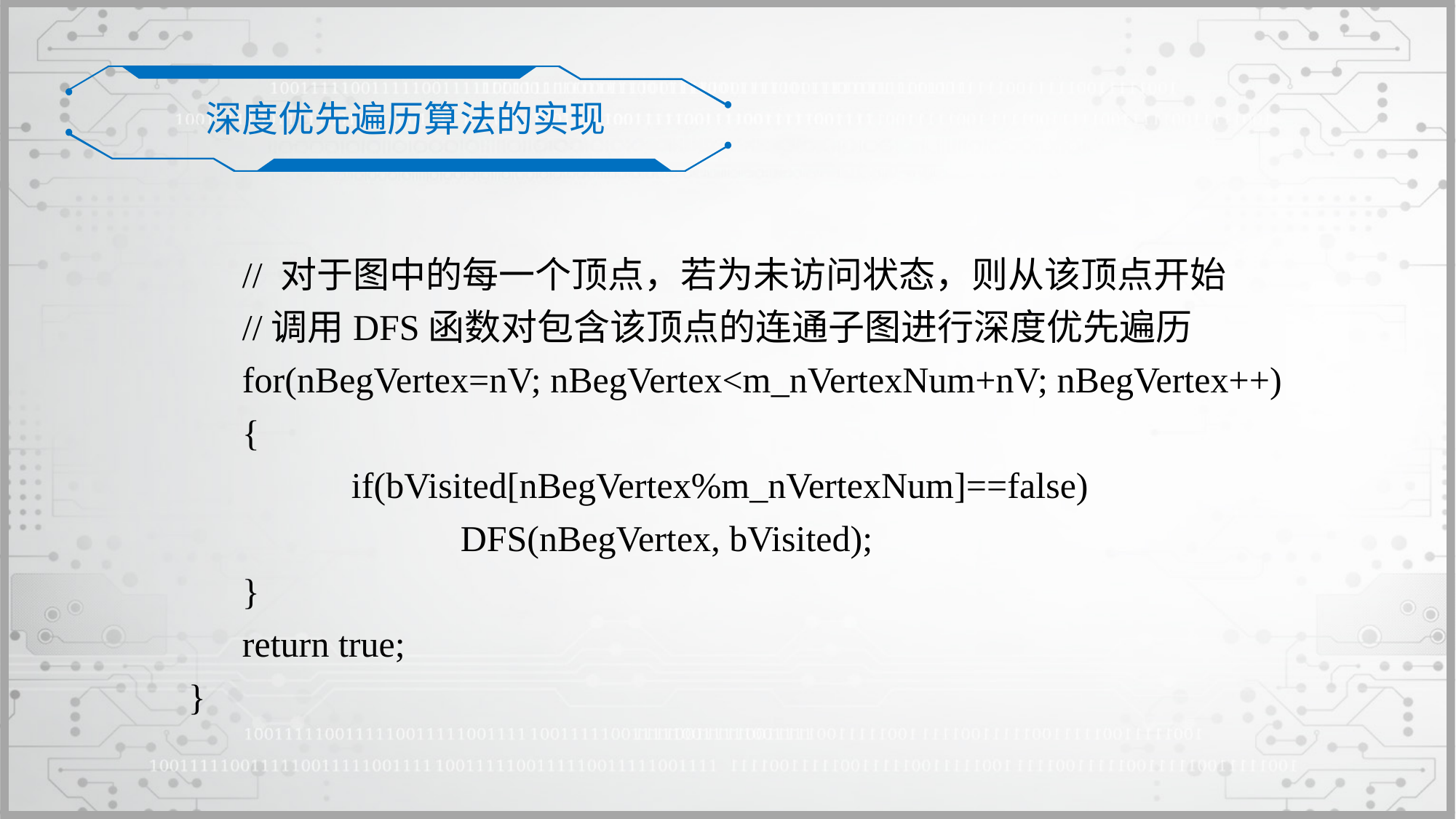

深度优先遍历算法的实现
	// 对于图中的每一个顶点，若为未访问状态，则从该顶点开始
	//调用DFS函数对包含该顶点的连通子图进行深度优先遍历
	for(nBegVertex=nV; nBegVertex<m_nVertexNum+nV; nBegVertex++)
	{
		if(bVisited[nBegVertex%m_nVertexNum]==false)
			DFS(nBegVertex, bVisited);
	}
	return true;
}